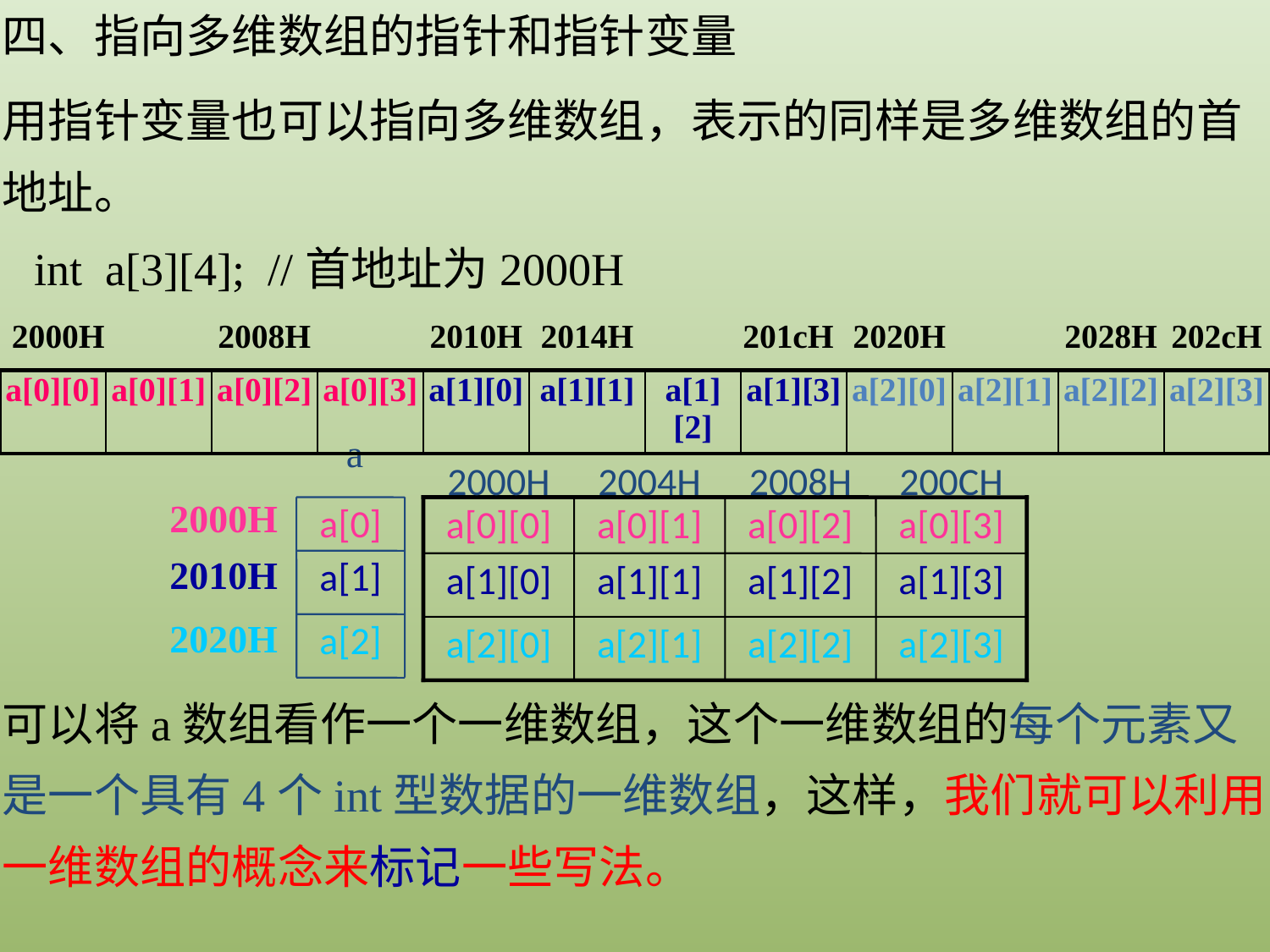

四、指向多维数组的指针和指针变量
用指针变量也可以指向多维数组，表示的同样是多维数组的首地址。
int  a[3][4];  //首地址为2000H
| 2000H |  | 2008H |  | 2010H | 2014H |  | 201cH | 2020H |  | 2028H | 202cH |
| --- | --- | --- | --- | --- | --- | --- | --- | --- | --- | --- | --- |
| a[0][0] | a[0][1] | a[0][2] | a[0][3] | a[1][0] | a[1][1] | a[1][2] | a[1][3] | a[2][0] | a[2][1] | a[2][2] | a[2][3] |
| --- | --- | --- | --- | --- | --- | --- | --- | --- | --- | --- | --- |
a
a[0]

a[1]

a[2]

2000H

2004H

2008H

200CH

a[0][0]

a[0][1]

a[0][2]

a[0][3]

a[1][0]

a[1][1]
a[1][2]
a[1][3]
a[2][0]

a[2][1]
a[2][2]
a[2][3]

| 2000H |
| --- |
| 2010H |
| 2020H |
可以将a数组看作一个一维数组，这个一维数组的每个元素又是一个具有4个int型数据的一维数组，这样，我们就可以利用一维数组的概念来标记一些写法。
458